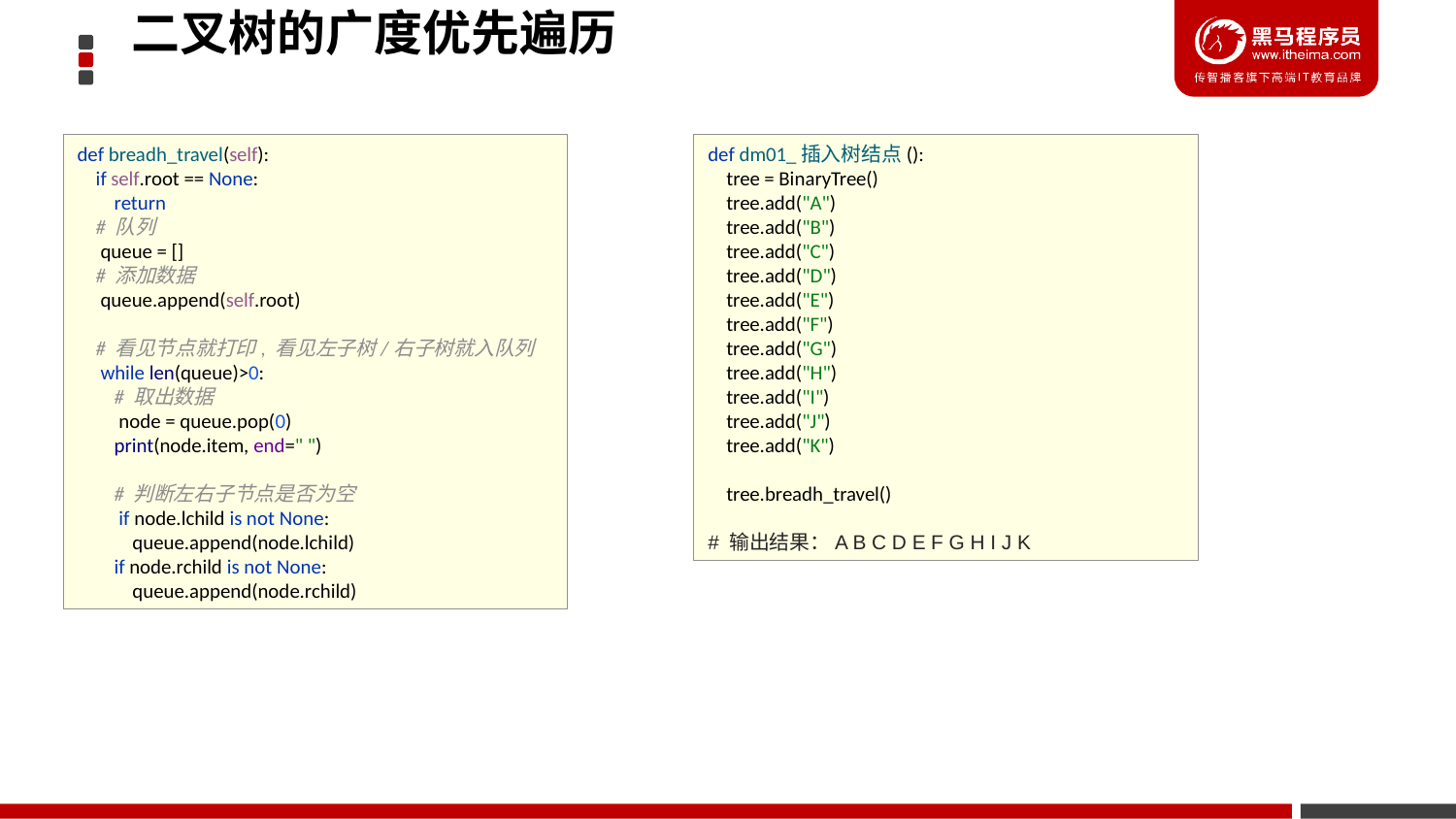

二叉树的广度优先遍历
def breadh_travel(self):
    if self.root == None:
        return
    # 队列
    queue = []
    # 添加数据
    queue.append(self.root)
    # 看见节点就打印, 看见左子树/右子树就入队列
    while len(queue)>0:
        # 取出数据
        node = queue.pop(0)
        print(node.item, end=" ")
        # 判断左右子节点是否为空
        if node.lchild is not None:
            queue.append(node.lchild)
        if node.rchild is not None:
            queue.append(node.rchild)
def dm01_插入树结点():
    tree = BinaryTree()
    tree.add("A")
    tree.add("B")
    tree.add("C")
    tree.add("D")
    tree.add("E")
    tree.add("F")
    tree.add("G")
    tree.add("H")
    tree.add("I")
    tree.add("J")
    tree.add("K")
    tree.breadh_travel()
# 输出结果：A B C D E F G H I J K